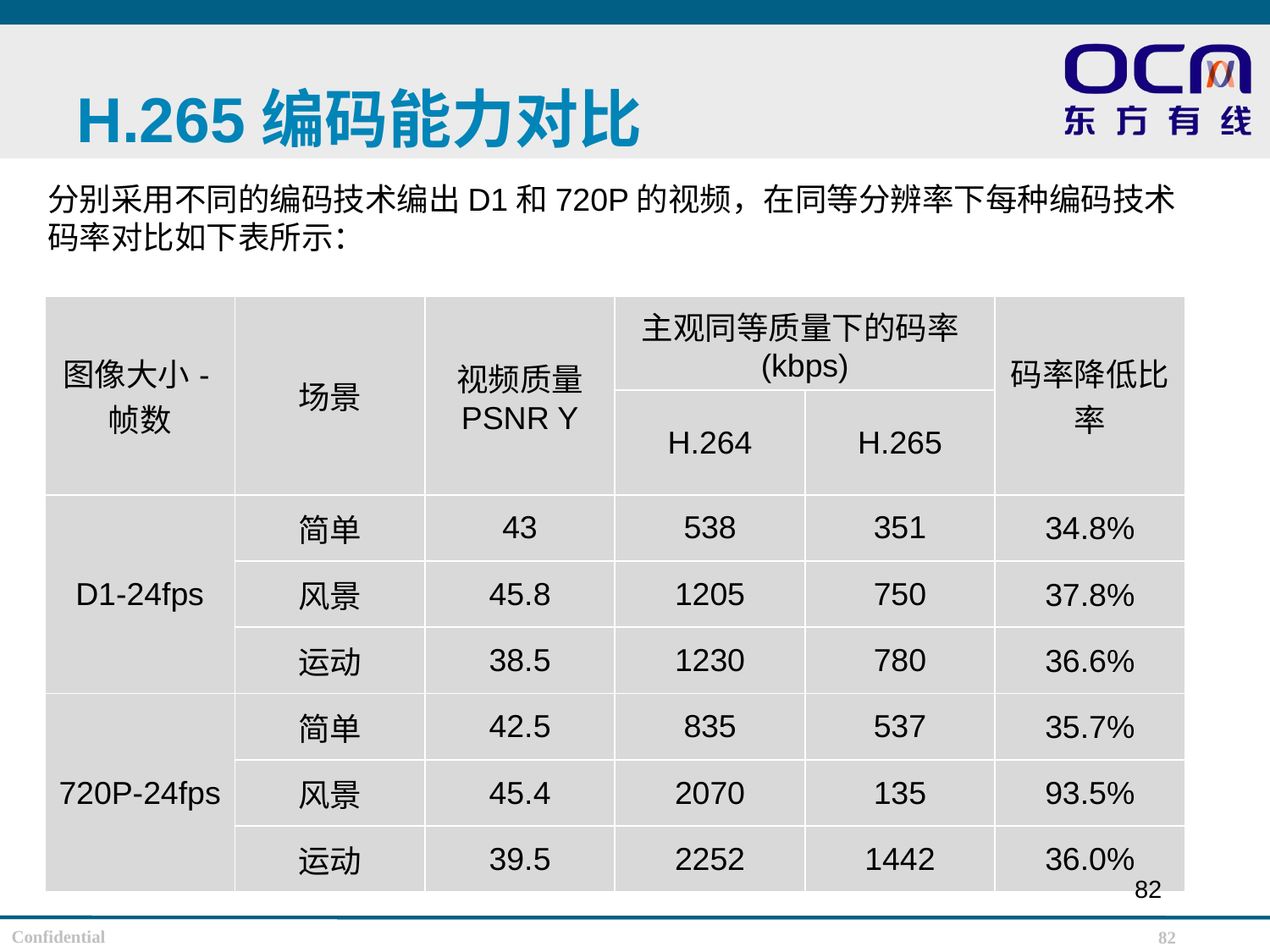

# H.265编码能力对比
分别采用不同的编码技术编出D1和720P的视频，在同等分辨率下每种编码技术码率对比如下表所示：
| 图像大小-帧数 | 场景 | 视频质量 PSNR Y | 主观同等质量下的码率(kbps) |  | 码率降低比率 |
| --- | --- | --- | --- | --- | --- |
|  |  |  | H.264 | H.265 |  |
| D1-24fps | 简单 | 43 | 538 | 351 | 34.8% |
|  | 风景 | 45.8 | 1205 | 750 | 37.8% |
|  | 运动 | 38.5 | 1230 | 780 | 36.6% |
| 720P-24fps | 简单 | 42.5 | 835 | 537 | 35.7% |
|  | 风景 | 45.4 | 2070 | 135 | 93.5% |
|  | 运动 | 39.5 | 2252 | 1442 | 36.0% |
82